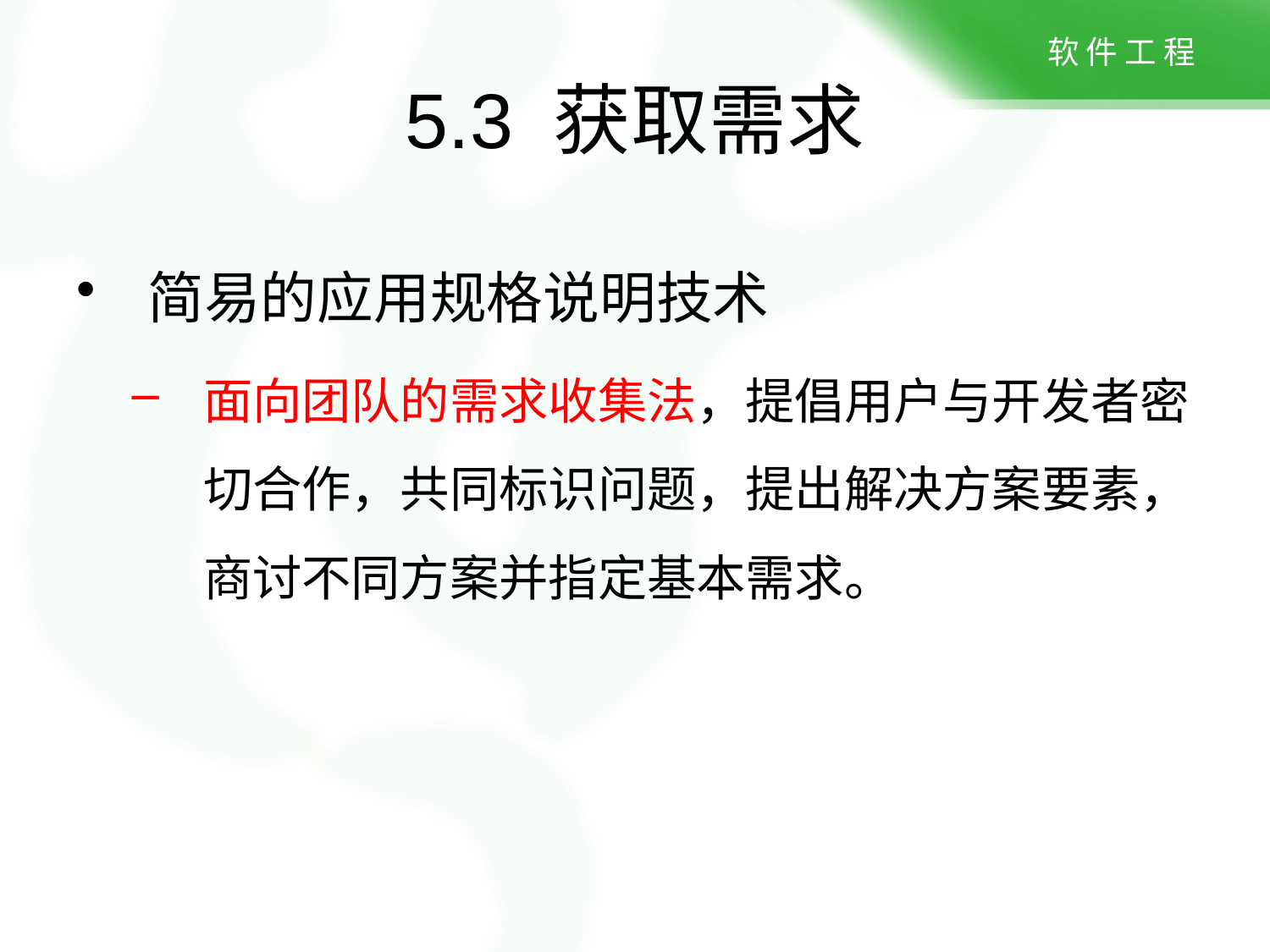

# 5.3 获取需求
简易的应用规格说明技术
面向团队的需求收集法，提倡用户与开发者密切合作，共同标识问题，提出解决方案要素，商讨不同方案并指定基本需求。